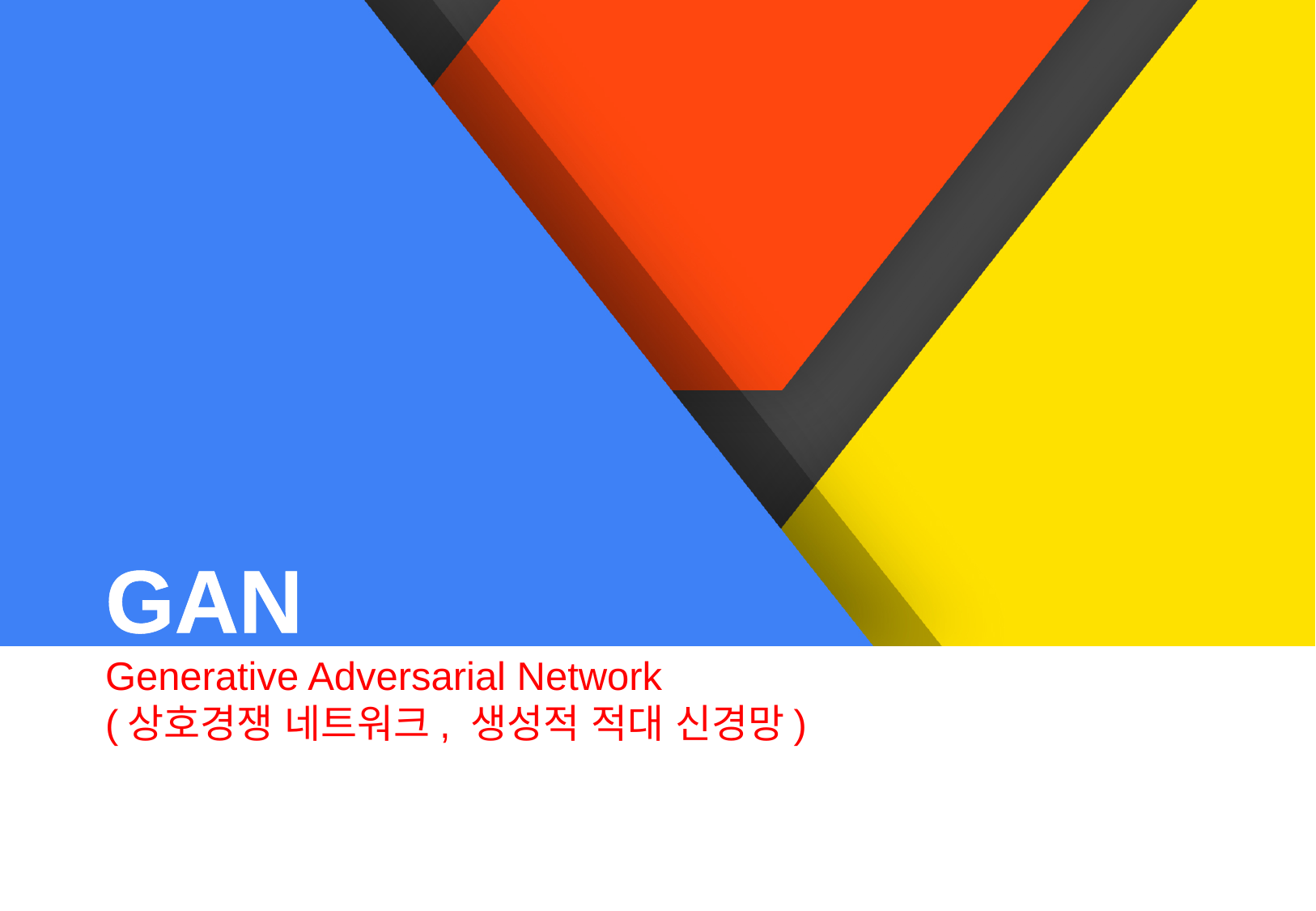

GAN
Generative Adversarial Network
(상호경쟁 네트워크, 생성적 적대 신경망)